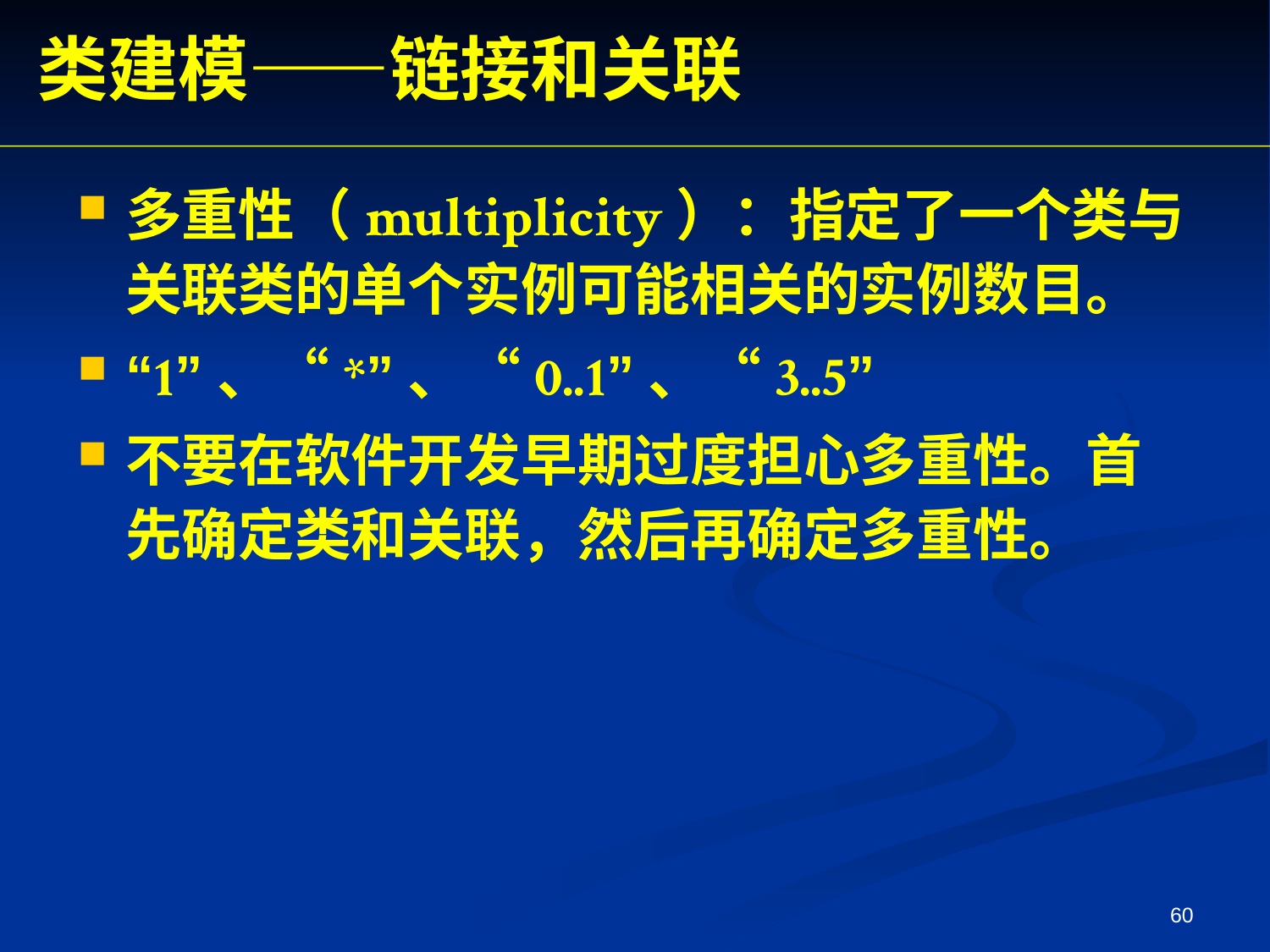

类建模——链接和关联

多重性（multiplicity）：指定了一个类与关联类的单个实例可能相关的实例数目。
“1”、“*”、“0..1”、“3..5”
不要在软件开发早期过度担心多重性。首先确定类和关联，然后再确定多重性。
60